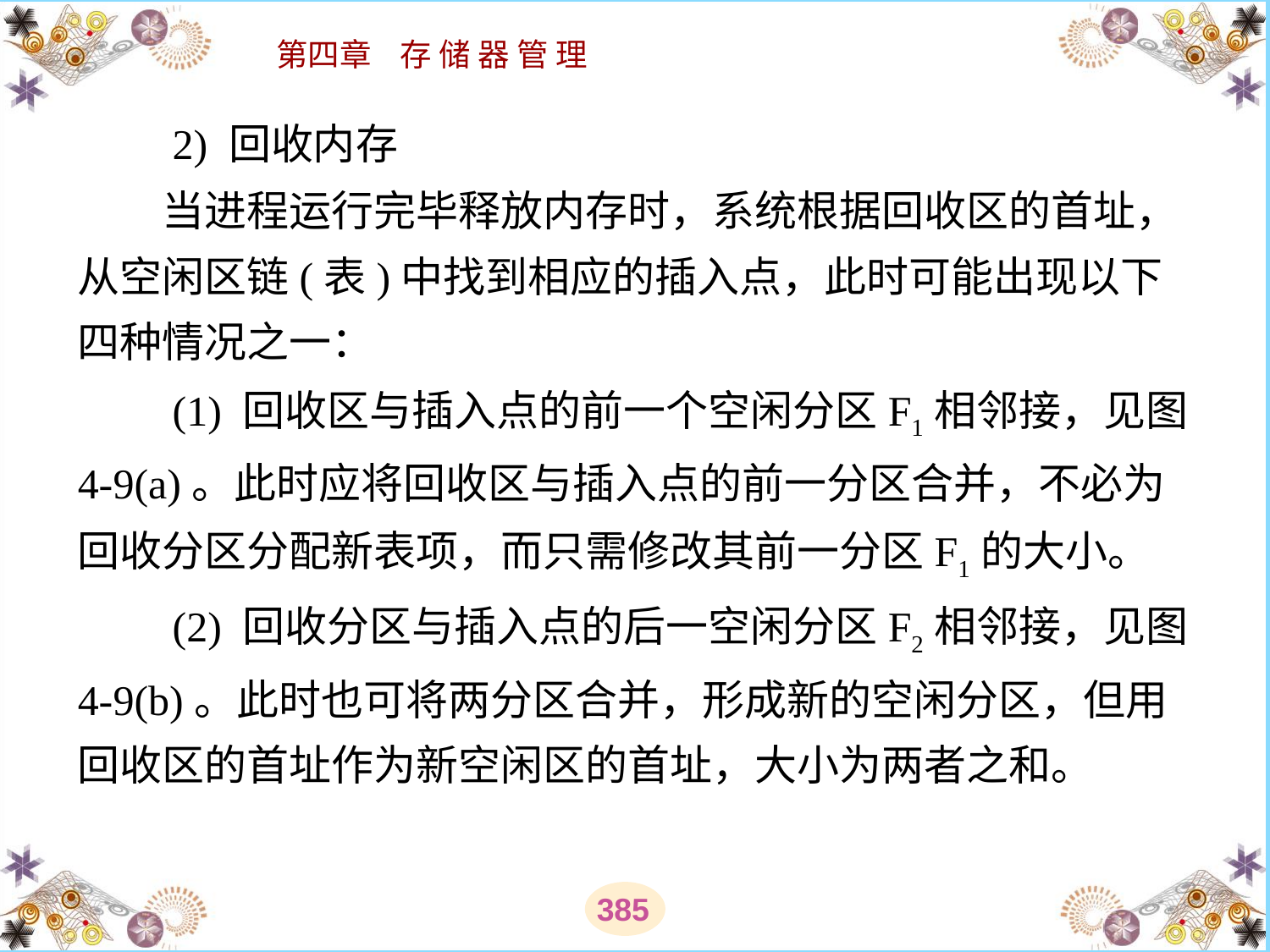

# 2) 回收内存 　　当进程运行完毕释放内存时，系统根据回收区的首址，从空闲区链(表)中找到相应的插入点，此时可能出现以下四种情况之一： 　　(1) 回收区与插入点的前一个空闲分区F1相邻接，见图4-9(a)。此时应将回收区与插入点的前一分区合并，不必为回收分区分配新表项，而只需修改其前一分区F1的大小。 　　(2) 回收分区与插入点的后一空闲分区F2相邻接，见图 4-9(b)。此时也可将两分区合并，形成新的空闲分区，但用回收区的首址作为新空闲区的首址，大小为两者之和。